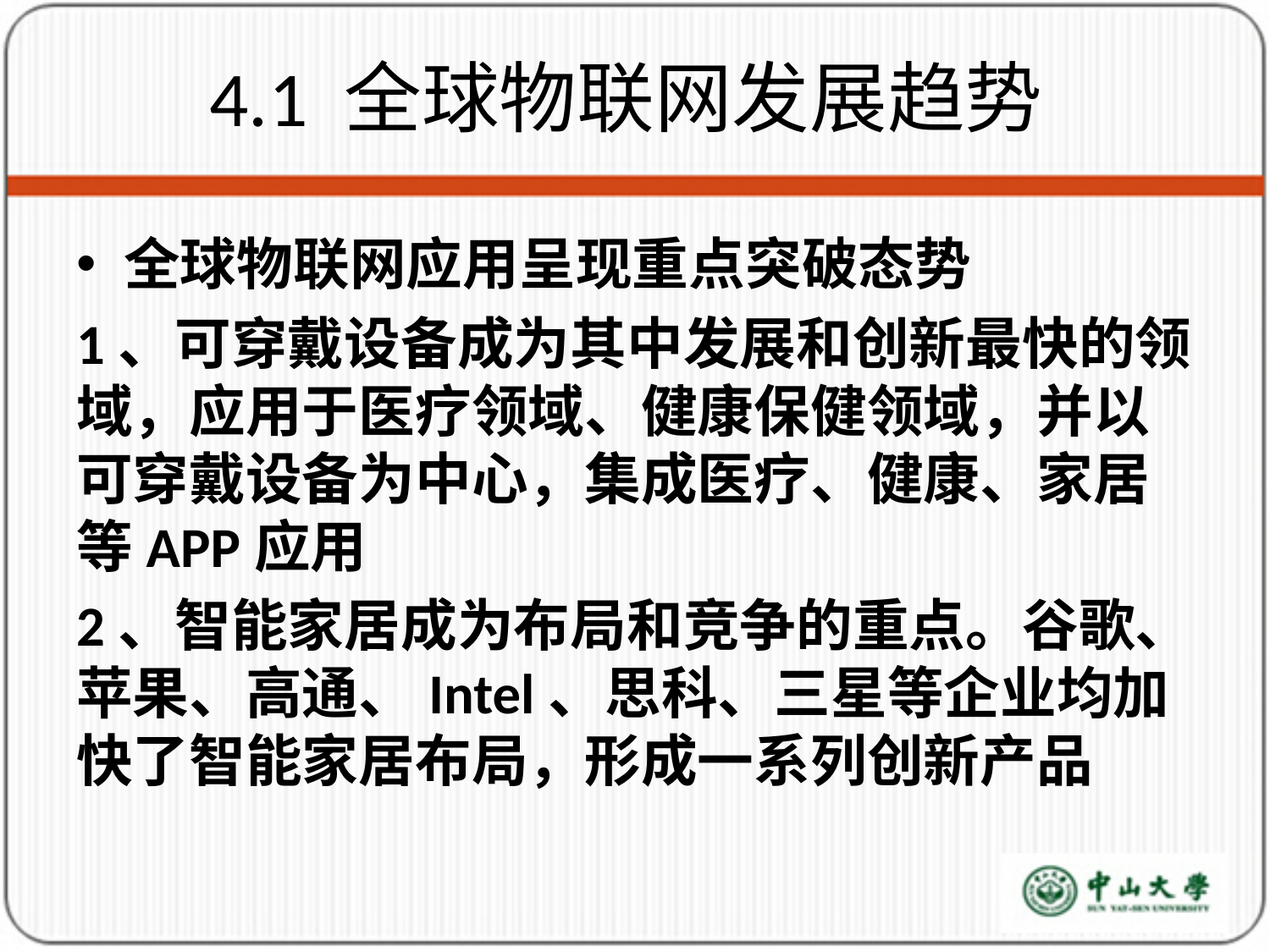

# 4.1 全球物联网发展趋势
全球物联网应用呈现重点突破态势
1、可穿戴设备成为其中发展和创新最快的领域，应用于医疗领域、健康保健领域，并以可穿戴设备为中心，集成医疗、健康、家居等APP应用
2、智能家居成为布局和竞争的重点。谷歌、苹果、高通、Intel、思科、三星等企业均加快了智能家居布局，形成一系列创新产品